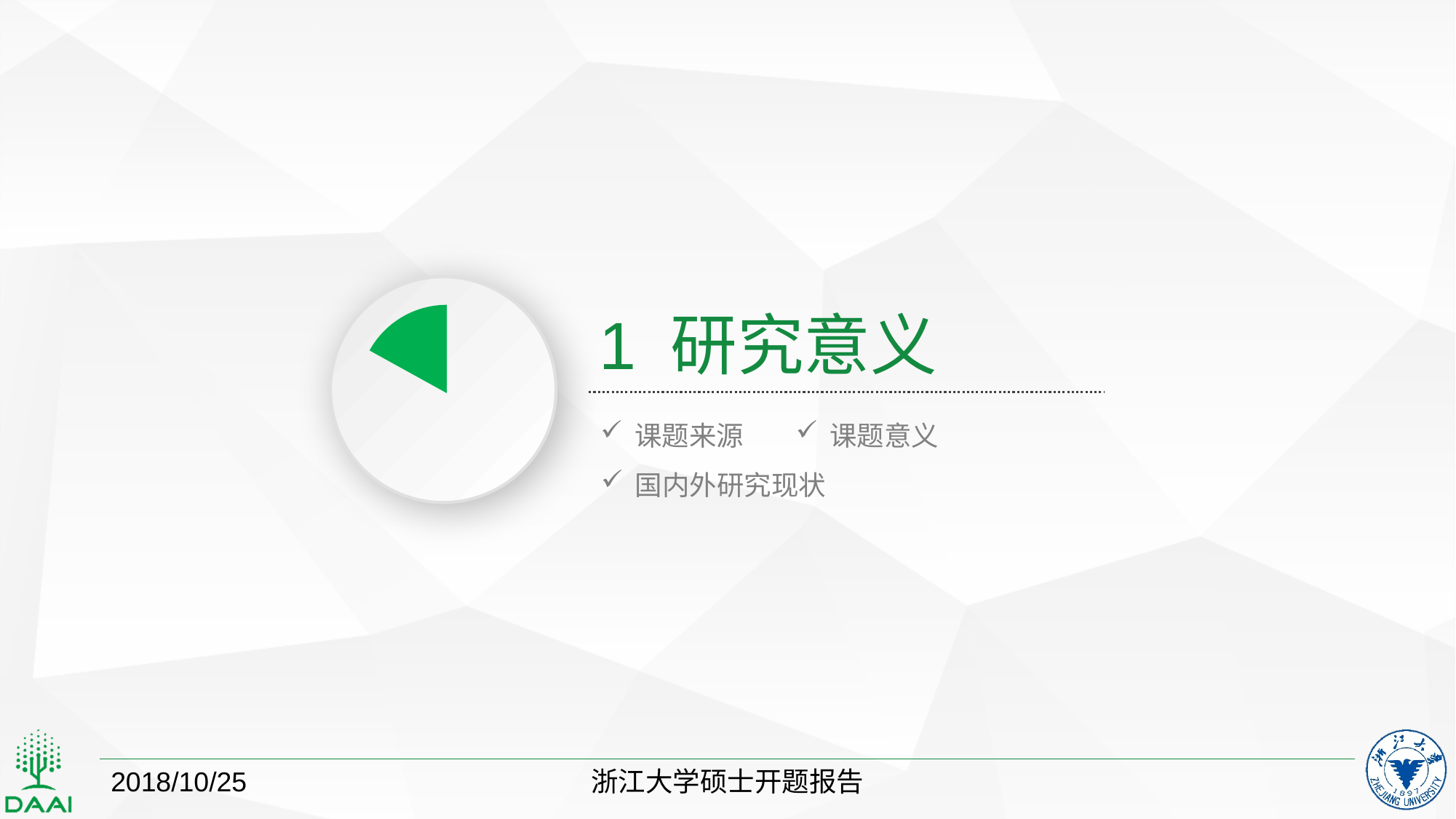

1 研究意义

课题来源
课题意义
国内外研究现状
2018/10/25
浙江大学硕士开题报告